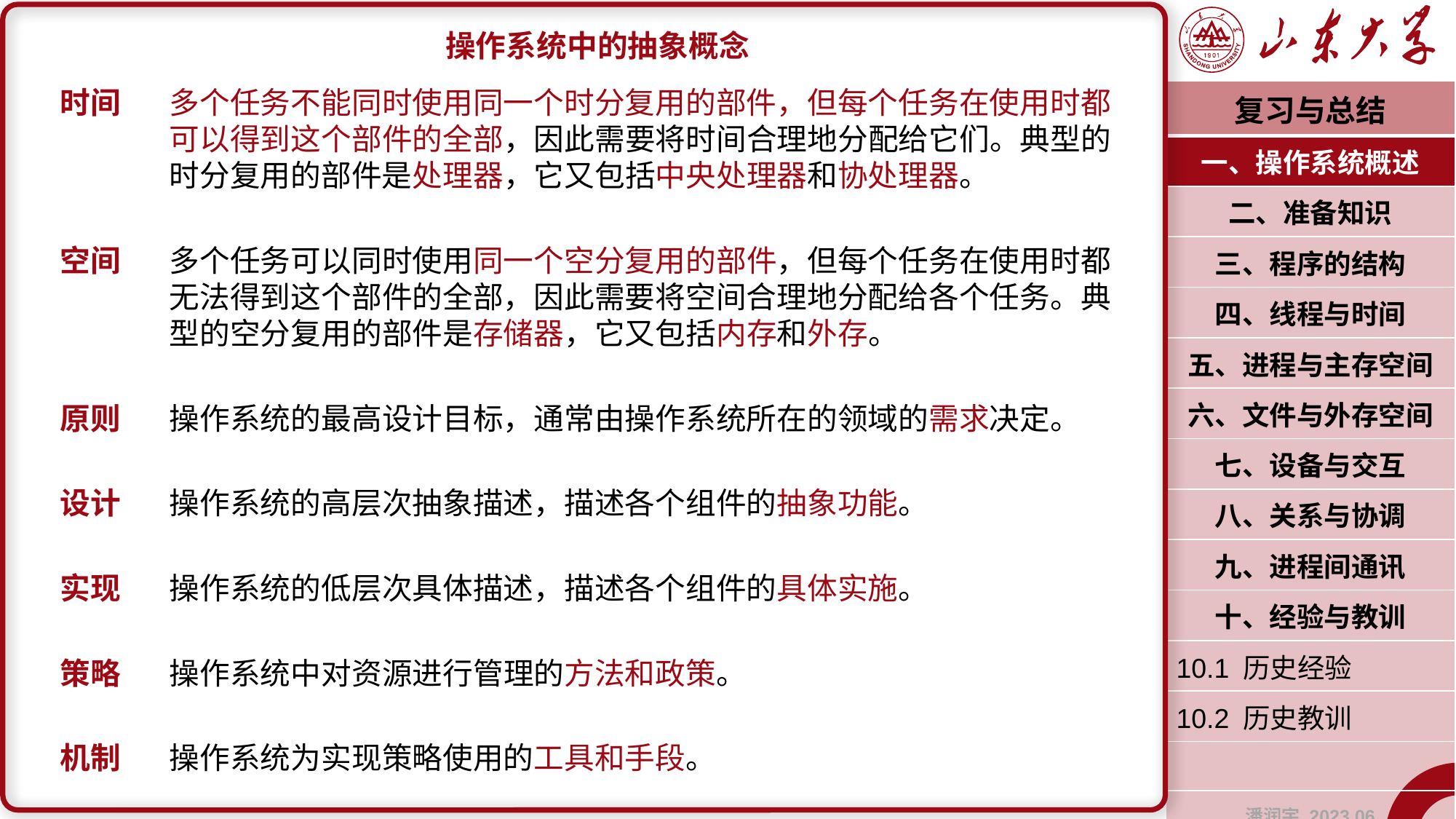

操作系统中的抽象概念
时间	多个任务不能同时使用同一个时分复用的部件，但每个任务在使用时都	可以得到这个部件的全部，因此需要将时间合理地分配给它们。典型的	时分复用的部件是处理器，它又包括中央处理器和协处理器。

空间	多个任务可以同时使用同一个空分复用的部件，但每个任务在使用时都	无法得到这个部件的全部，因此需要将空间合理地分配给各个任务。典	型的空分复用的部件是存储器，它又包括内存和外存。

原则	操作系统的最高设计目标，通常由操作系统所在的领域的需求决定。

设计	操作系统的高层次抽象描述，描述各个组件的抽象功能。

实现	操作系统的低层次具体描述，描述各个组件的具体实施。

策略	操作系统中对资源进行管理的方法和政策。

机制	操作系统为实现策略使用的工具和手段。
| 复习与总结 |
| --- |
| 一、操作系统概述 |
| 二、准备知识 |
| 三、程序的结构 |
| 四、线程与时间 |
| 五、进程与主存空间 |
| 六、文件与外存空间 |
| 七、设备与交互 |
| 八、关系与协调 |
| 九、进程间通讯 |
| 十、经验与教训 |
| 10.1 历史经验 |
| 10.2 历史教训 |
|  |
| 潘润宇 2023.06 |